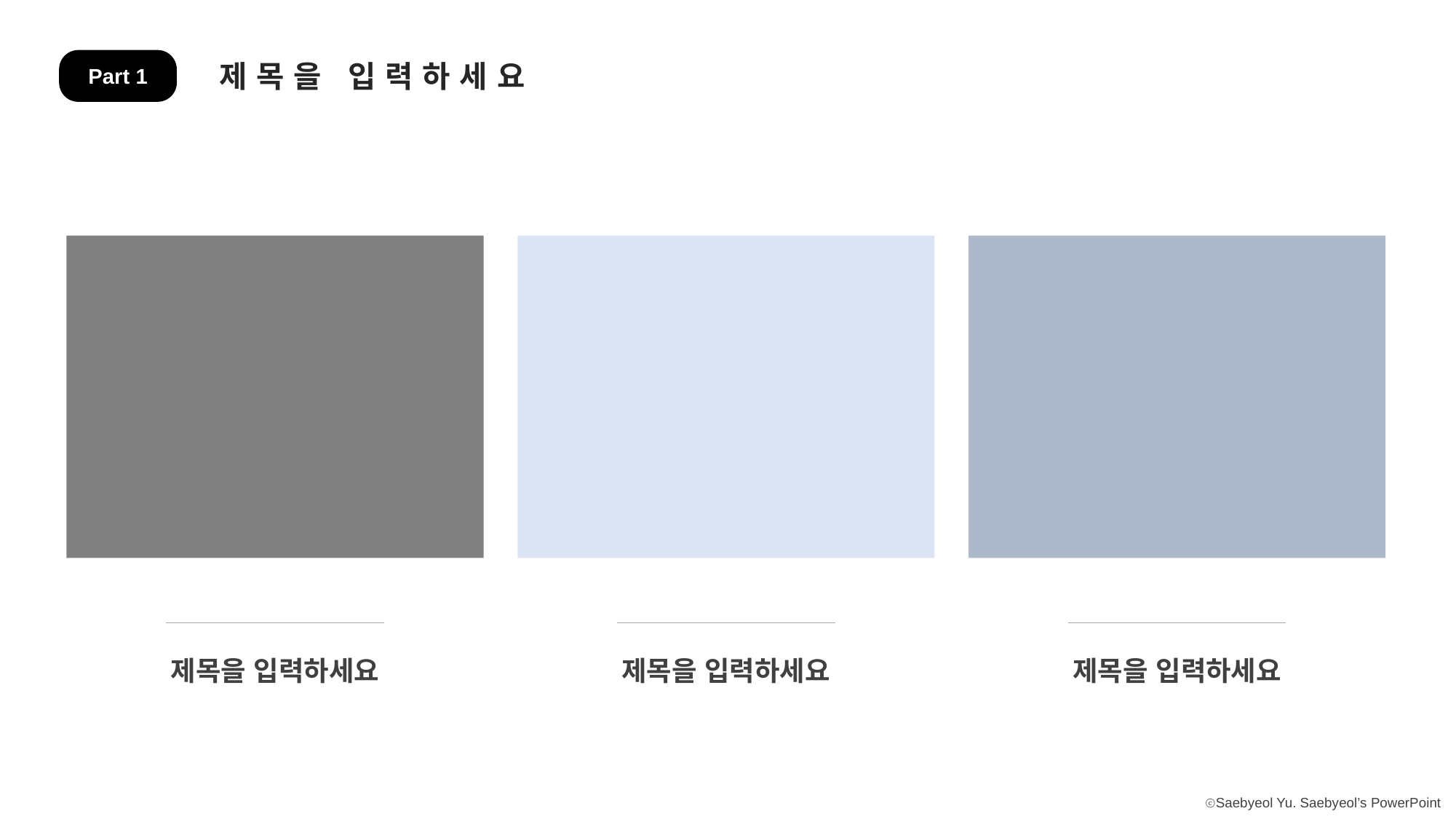

제목을 입력하세요
Part 1

제목을 입력하세요
제목을 입력하세요
제목을 입력하세요